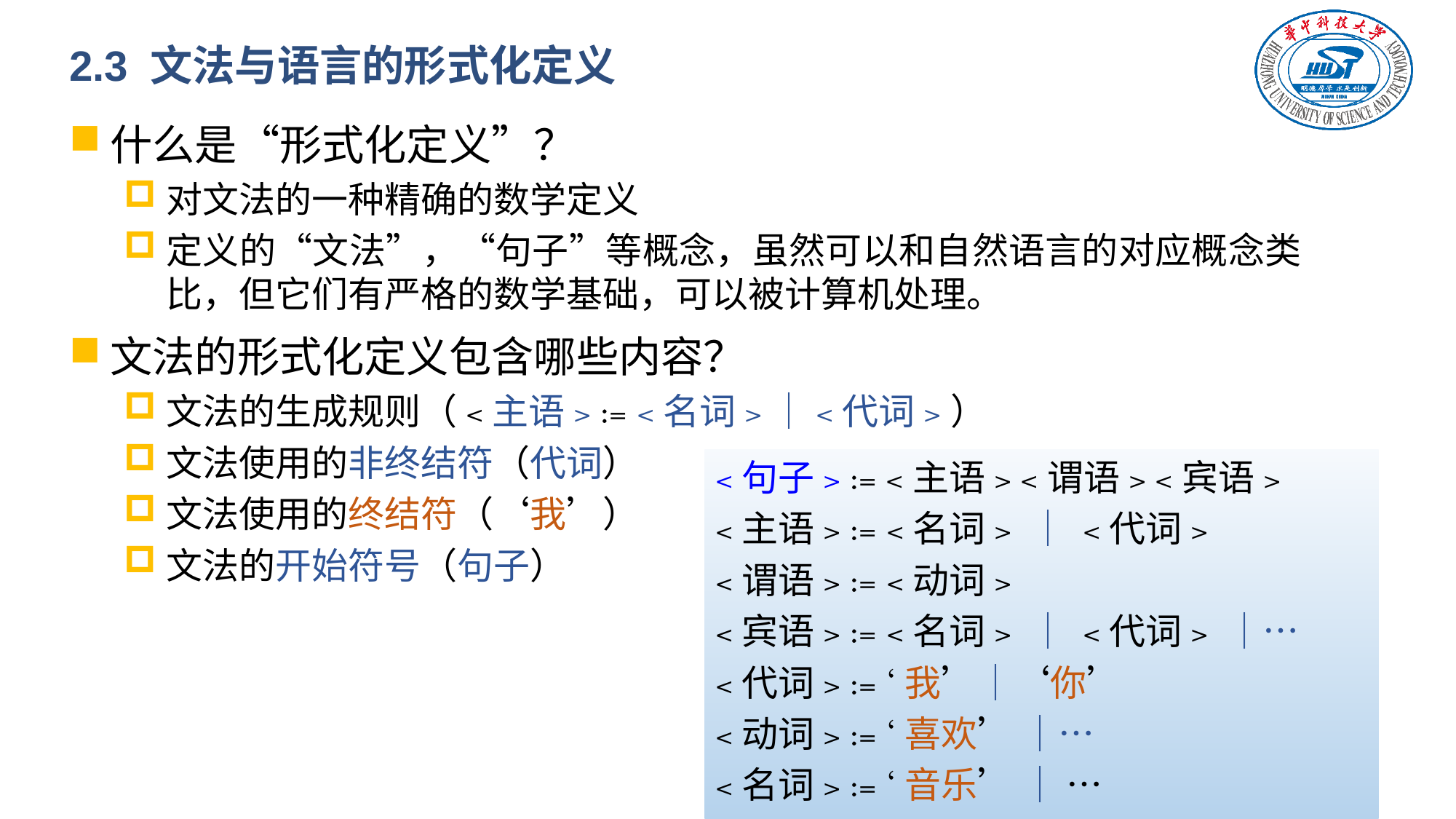

# 2.3 文法与语言的形式化定义
什么是“形式化定义”？
对文法的一种精确的数学定义
定义的“文法”，“句子”等概念，虽然可以和自然语言的对应概念类比，但它们有严格的数学基础，可以被计算机处理。
文法的形式化定义包含哪些内容？
文法的生成规则（<主语> := <名词>｜<代词>）
文法使用的非终结符（代词）
文法使用的终结符（‘我’）
文法的开始符号（句子）

<句子> := <主语> <谓语> <宾语>
<主语> := <名词> ｜ <代词>
<谓语> := <动词>
<宾语> := <名词> ｜ <代词> ｜…
<代词> := ‘我’｜‘你’
<动词> := ‘喜欢’ ｜…
<名词> := ‘音乐’ ｜ …
19